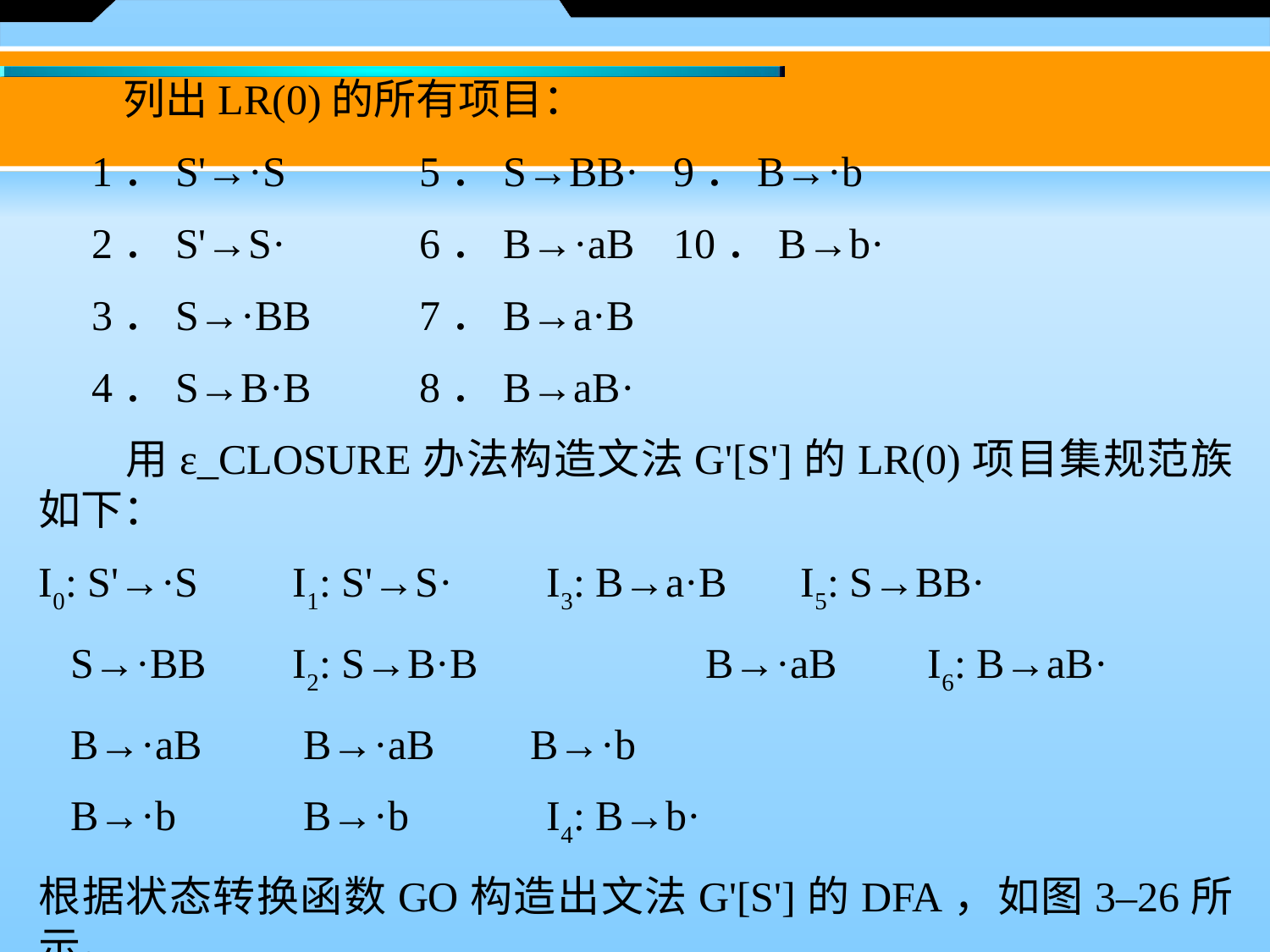

列出LR(0)的所有项目：
     1．S'→·S  	5．S→BB·   	9．B→·b
     2．S'→S· 	6．B→·aB  	10．B→b·
     3．S→·BB      	7．B→a·B
     4．S→B·B      	8．B→aB·
　　用ε_CLOSURE办法构造文法G'[S']的LR(0)项目集规范族如下：
I0: S'→·S    	I1: S'→S·    	I3: B→a·B   	I5: S→BB·
   S→·BB  	I2: S→B·B  		   B→·aB     	I6: B→aB·
   B→·aB        	 B→·aB         B→·b
   B→·b        	 B→·b       	I4: B→b·
根据状态转换函数GO构造出文法G'[S']的DFA，如图3–26所示。